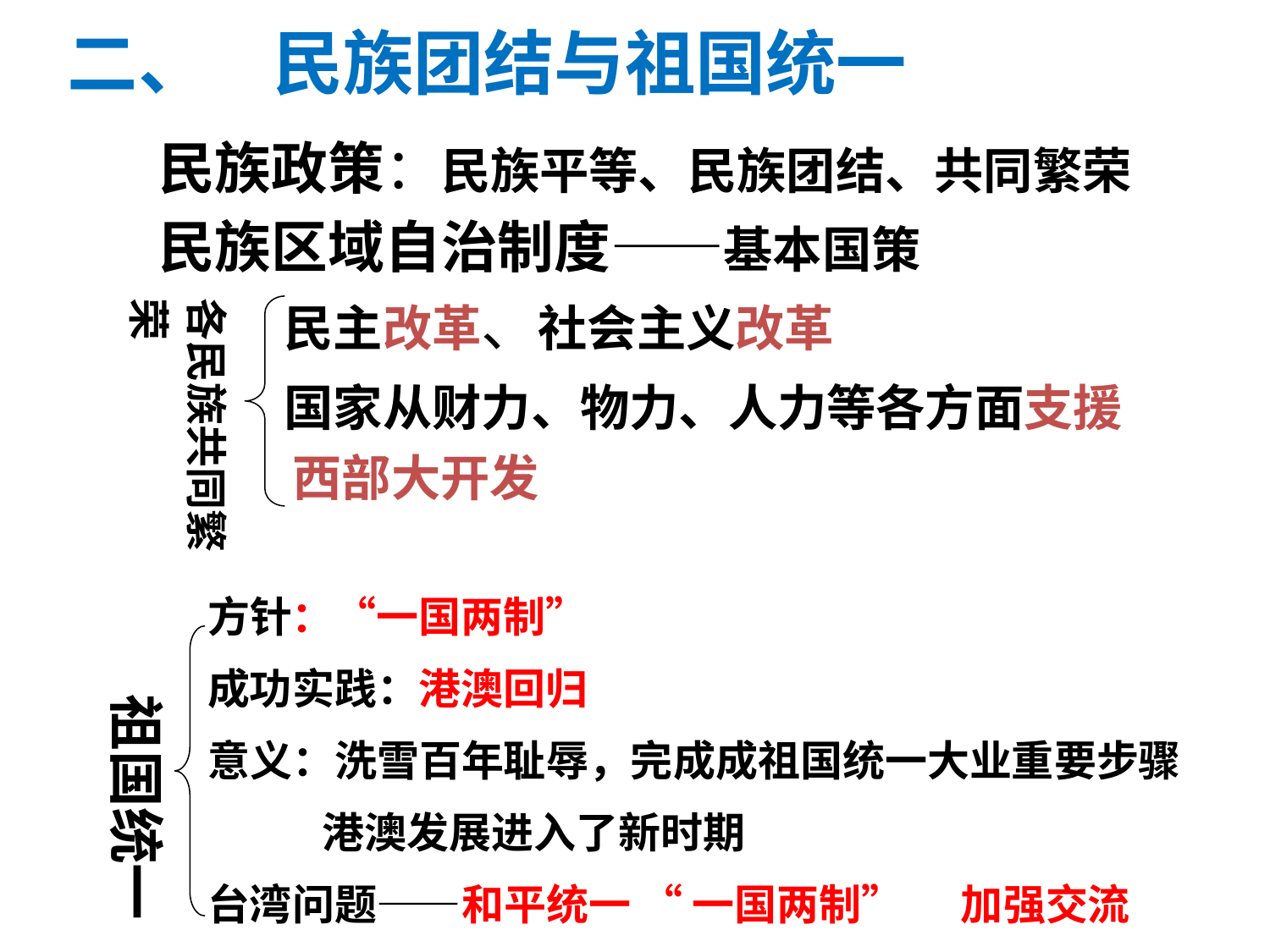

二、    民族团结与祖国统一
      民族政策：民族平等、民族团结、共同繁荣
      民族区域自治制度——基本国策
                民主改革、社会主义改革
                国家从财力、物力、人力等各方面支援
                   西部大开发
各民族共同繁荣

方针：“一国两制”
成功实践：港澳回归
意义：洗雪百年耻辱，完成成祖国统一大业重要步骤
           港澳发展进入了新时期
台湾问题——和平统一 “ 一国两制”      加强交流

祖国统一